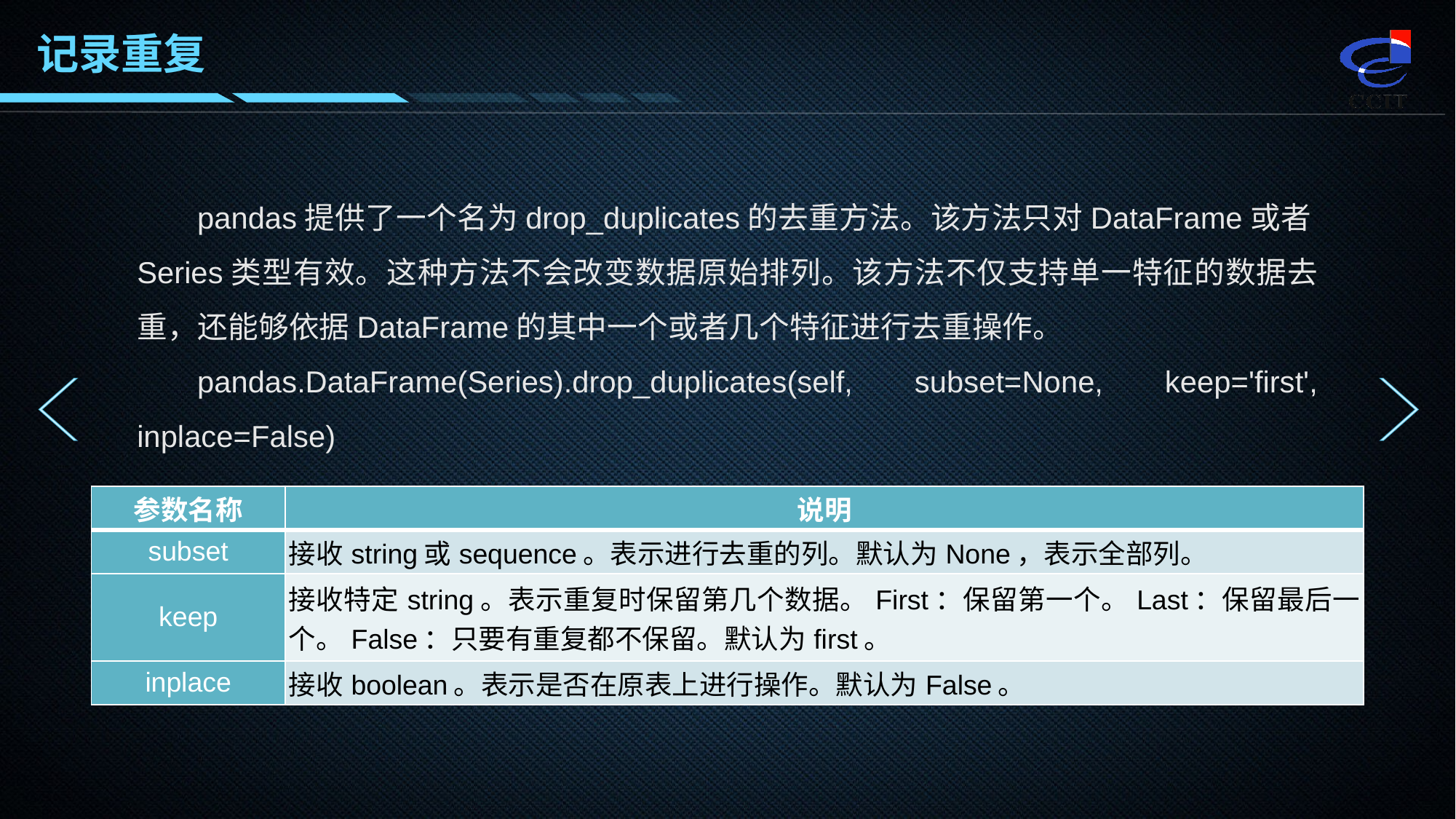

记录重复
pandas提供了一个名为drop_duplicates的去重方法。该方法只对DataFrame或者Series类型有效。这种方法不会改变数据原始排列。该方法不仅支持单一特征的数据去重，还能够依据DataFrame的其中一个或者几个特征进行去重操作。
pandas.DataFrame(Series).drop_duplicates(self, subset=None, keep='first', inplace=False)
| 参数名称 | 说明 |
| --- | --- |
| subset | 接收string或sequence。表示进行去重的列。默认为None，表示全部列。 |
| keep | 接收特定string。表示重复时保留第几个数据。First：保留第一个。Last：保留最后一个。False：只要有重复都不保留。默认为first。 |
| inplace | 接收boolean。表示是否在原表上进行操作。默认为False。 |